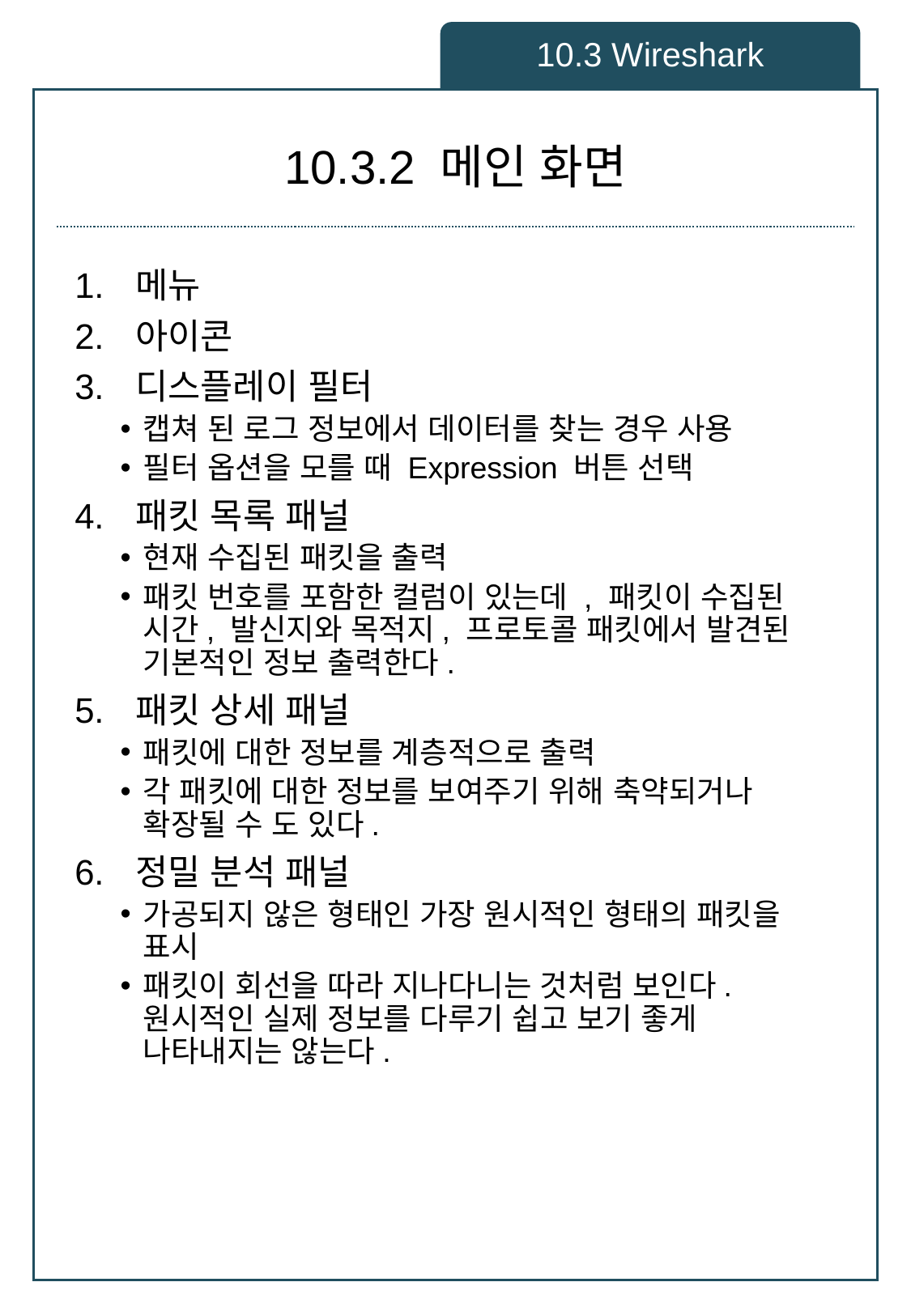

10.3 Wireshark

# 10.3.2 메인 화면
메뉴
아이콘
디스플레이 필터
캡쳐 된 로그 정보에서 데이터를 찾는 경우 사용
필터 옵션을 모를 때 Expression 버튼 선택
패킷 목록 패널
현재 수집된 패킷을 출력
패킷 번호를 포함한 컬럼이 있는데 , 패킷이 수집된 시간, 발신지와 목적지, 프로토콜 패킷에서 발견된 기본적인 정보 출력한다.
패킷 상세 패널
패킷에 대한 정보를 계층적으로 출력
각 패킷에 대한 정보를 보여주기 위해 축약되거나 확장될 수 도 있다.
정밀 분석 패널
가공되지 않은 형태인 가장 원시적인 형태의 패킷을 표시
패킷이 회선을 따라 지나다니는 것처럼 보인다. 원시적인 실제 정보를 다루기 쉽고 보기 좋게 나타내지는 않는다.